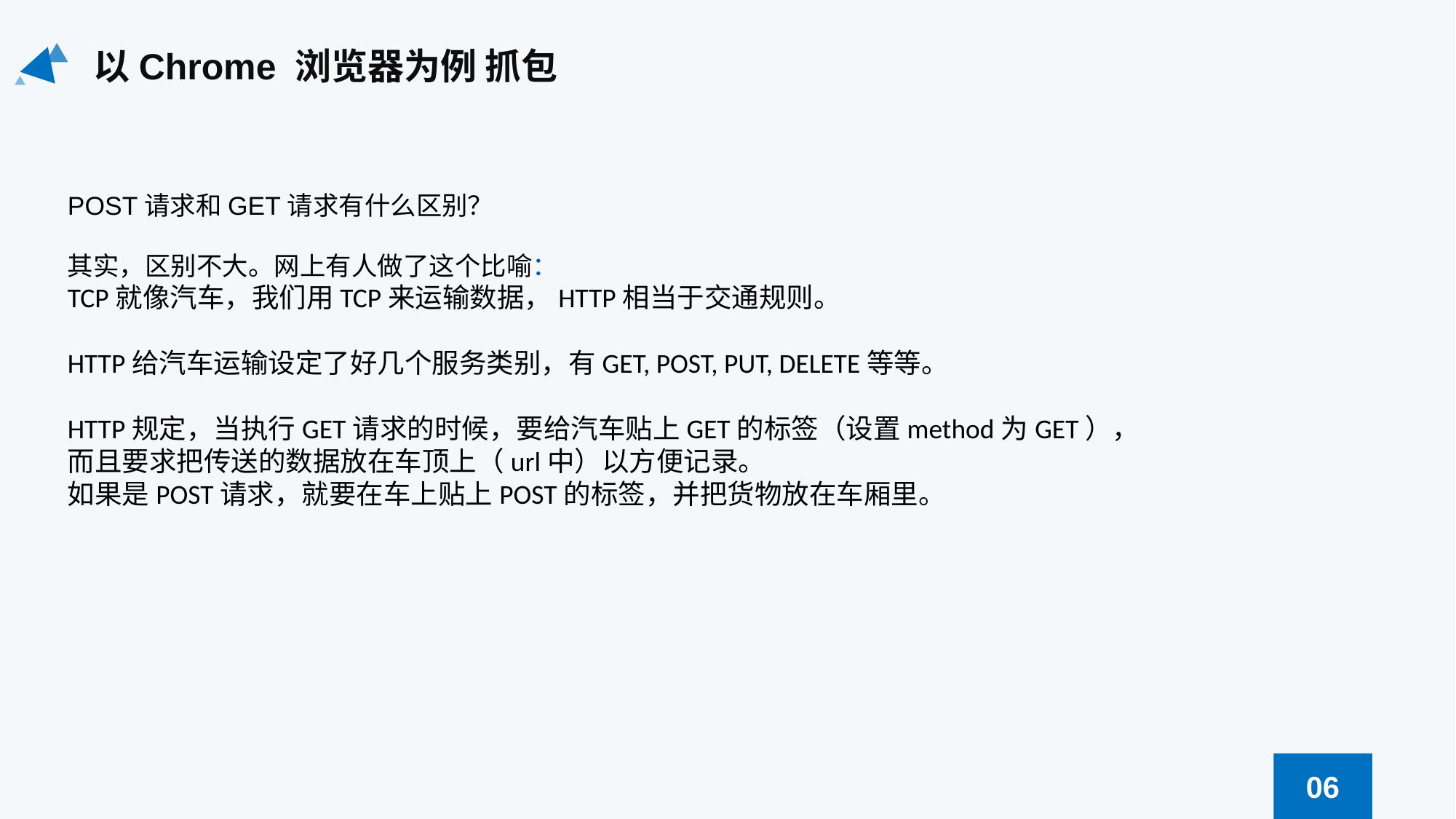

以Chrome 浏览器为例 抓包

POST请求和GET请求有什么区别？

其实，区别不大。网上有人做了这个比喻：
TCP就像汽车，我们用TCP来运输数据，HTTP相当于交通规则。

HTTP给汽车运输设定了好几个服务类别，有GET, POST, PUT, DELETE等等。

HTTP规定，当执行GET请求的时候，要给汽车贴上GET的标签（设置method为GET），
而且要求把传送的数据放在车顶上（url中）以方便记录。
如果是POST请求，就要在车上贴上POST的标签，并把货物放在车厢里。

06